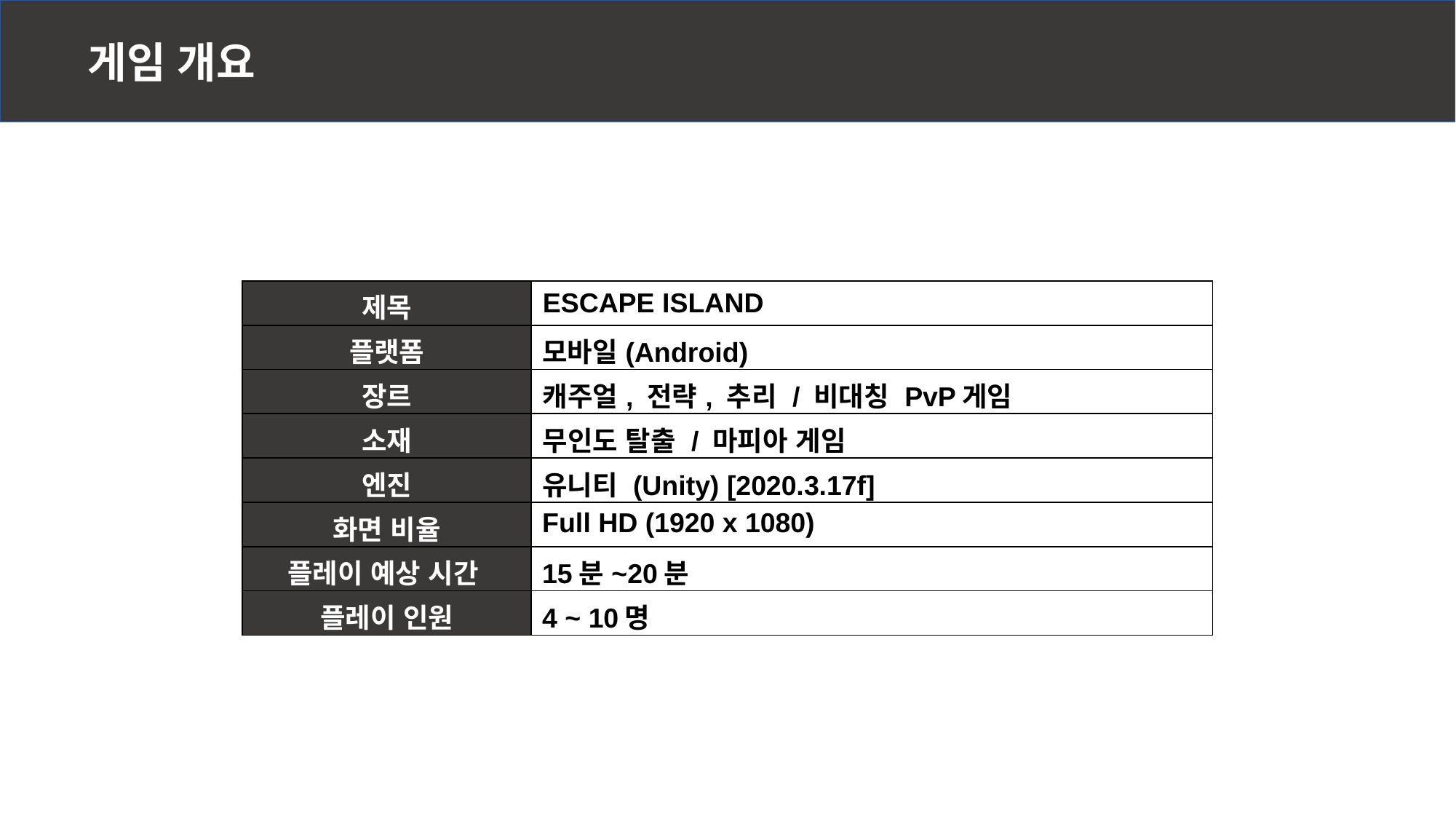

게임 개요
| 제목 | ESCAPE ISLAND |
| --- | --- |
| 플랫폼 | 모바일(Android) |
| 장르 | 캐주얼, 전략, 추리 / 비대칭 PvP게임 |
| 소재 | 무인도 탈출 / 마피아 게임 |
| 엔진 | 유니티 (Unity) [2020.3.17f] |
| 화면 비율 | Full HD (1920 x 1080) |
| 플레이 예상 시간 | 15분~20분 |
| 플레이 인원 | 4 ~ 10명 |